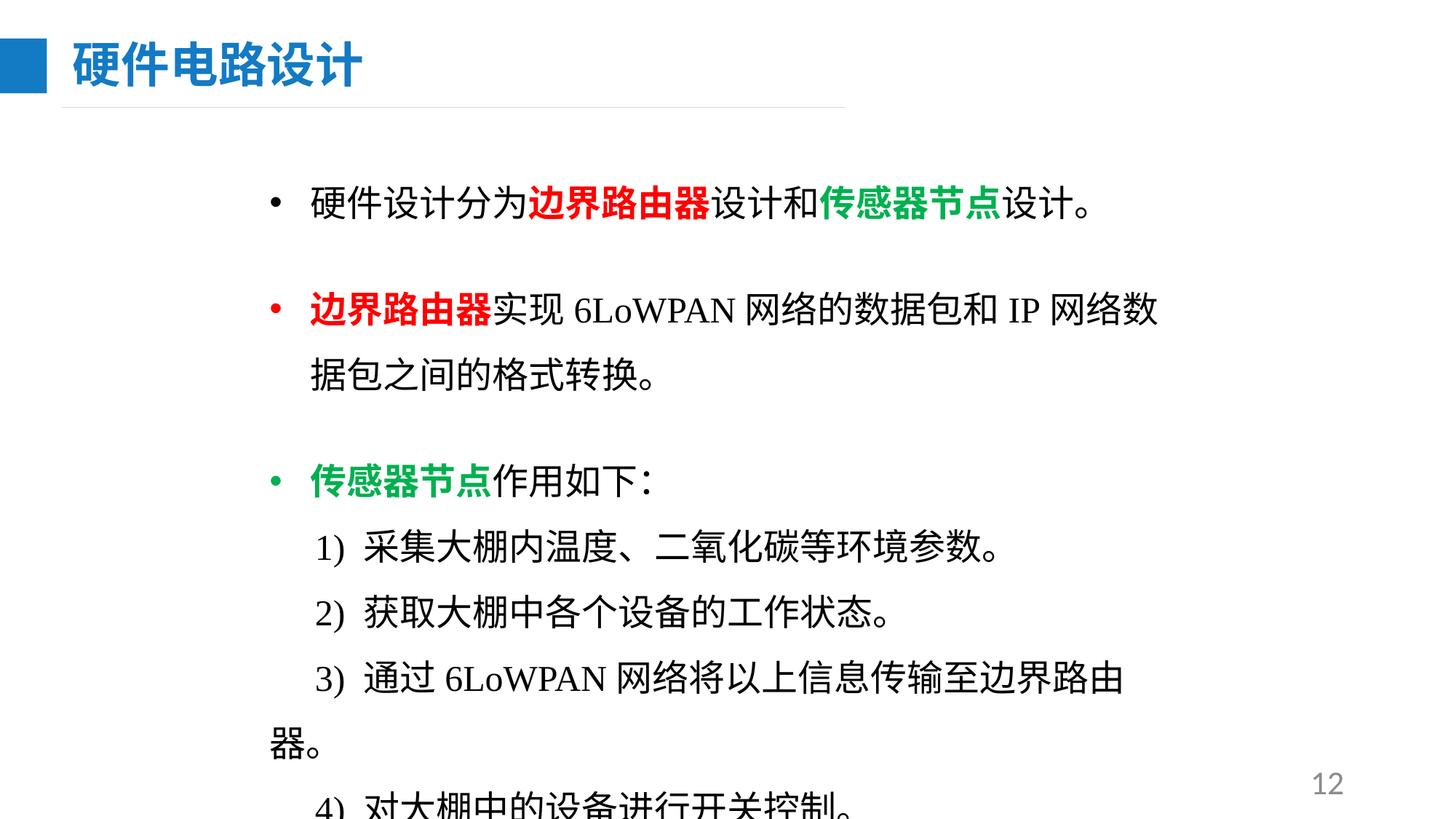

硬件电路设计

硬件设计分为边界路由器设计和传感器节点设计。

边界路由器实现6LoWPAN网络的数据包和IP网络数据包之间的格式转换。

传感器节点作用如下：
     1) 采集大棚内温度、二氧化碳等环境参数。
     2) 获取大棚中各个设备的工作状态。
     3) 通过6LoWPAN网络将以上信息传输至边界路由器。
     4) 对大棚中的设备进行开关控制。
12